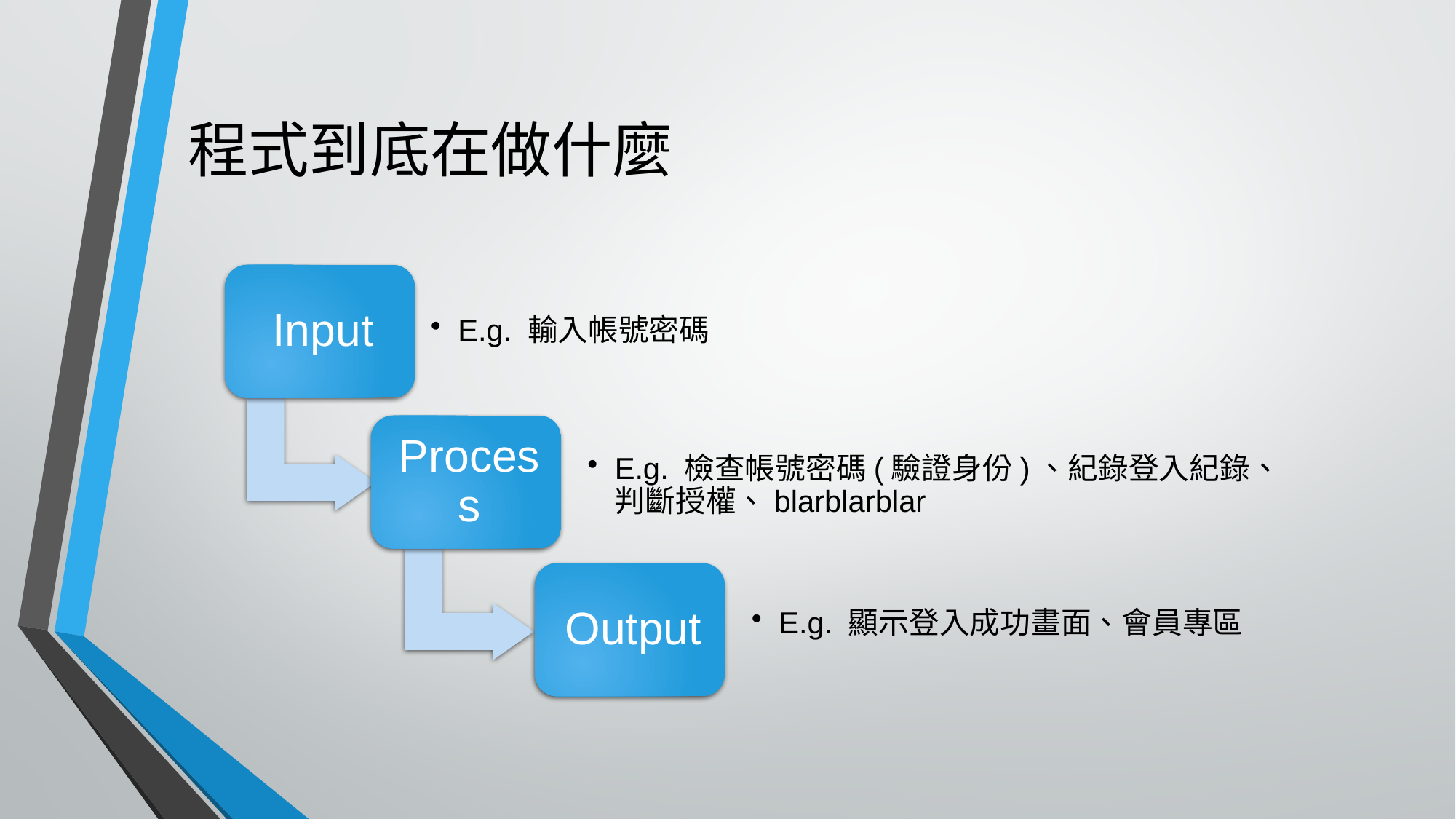

# 程式到底在做什麼

Input
E.g. 輸入帳號密碼
Process
E.g. 檢查帳號密碼(驗證身份)、紀錄登入紀錄、判斷授權、blarblarblar
Output
E.g. 顯示登入成功畫面、會員專區